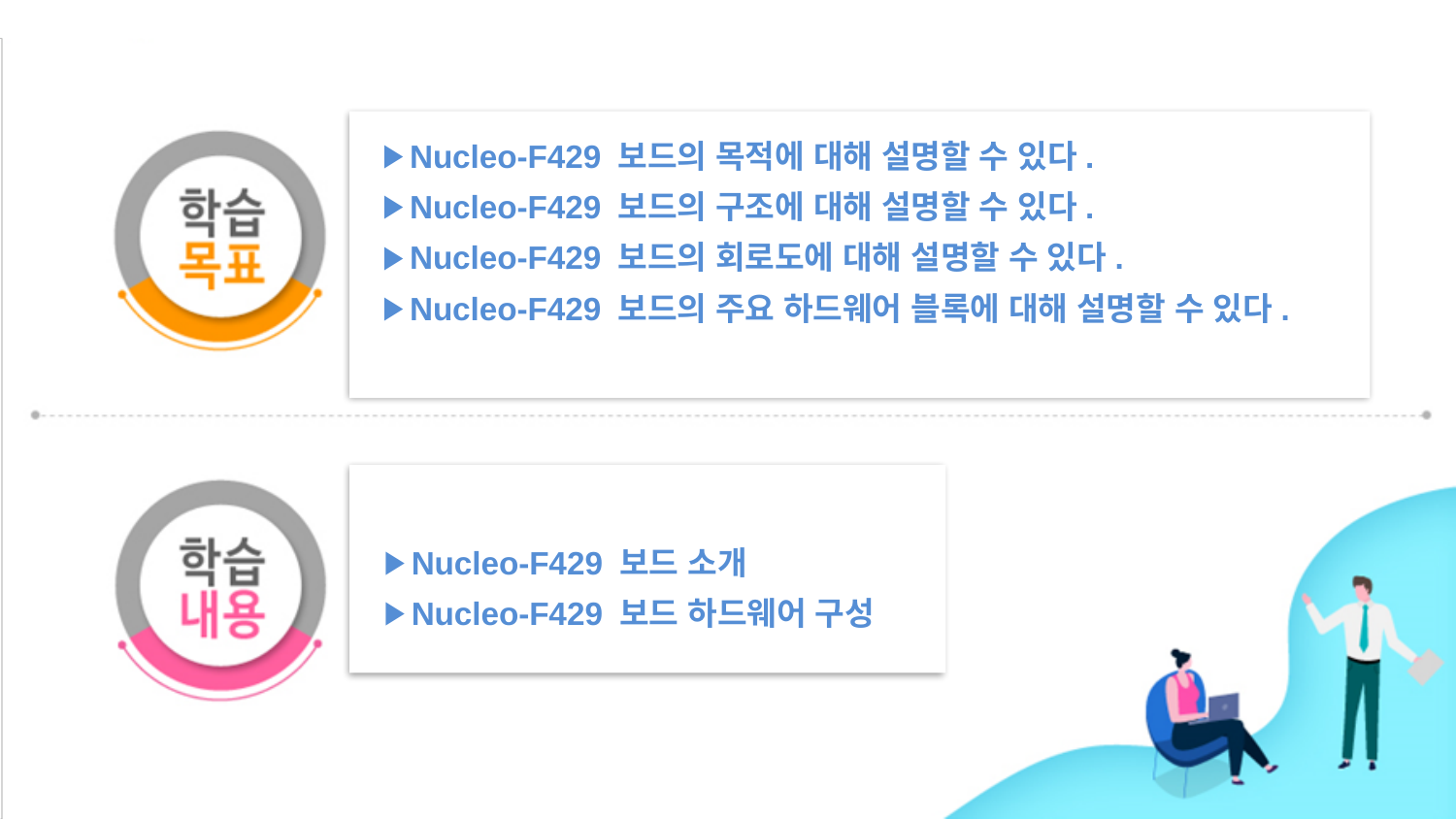

Nucleo-F429 보드의 목적에 대해 설명할 수 있다.
Nucleo-F429 보드의 구조에 대해 설명할 수 있다.
Nucleo-F429 보드의 회로도에 대해 설명할 수 있다.
Nucleo-F429 보드의 주요 하드웨어 블록에 대해 설명할 수 있다.
Nucleo-F429 보드 소개
Nucleo-F429 보드 하드웨어 구성